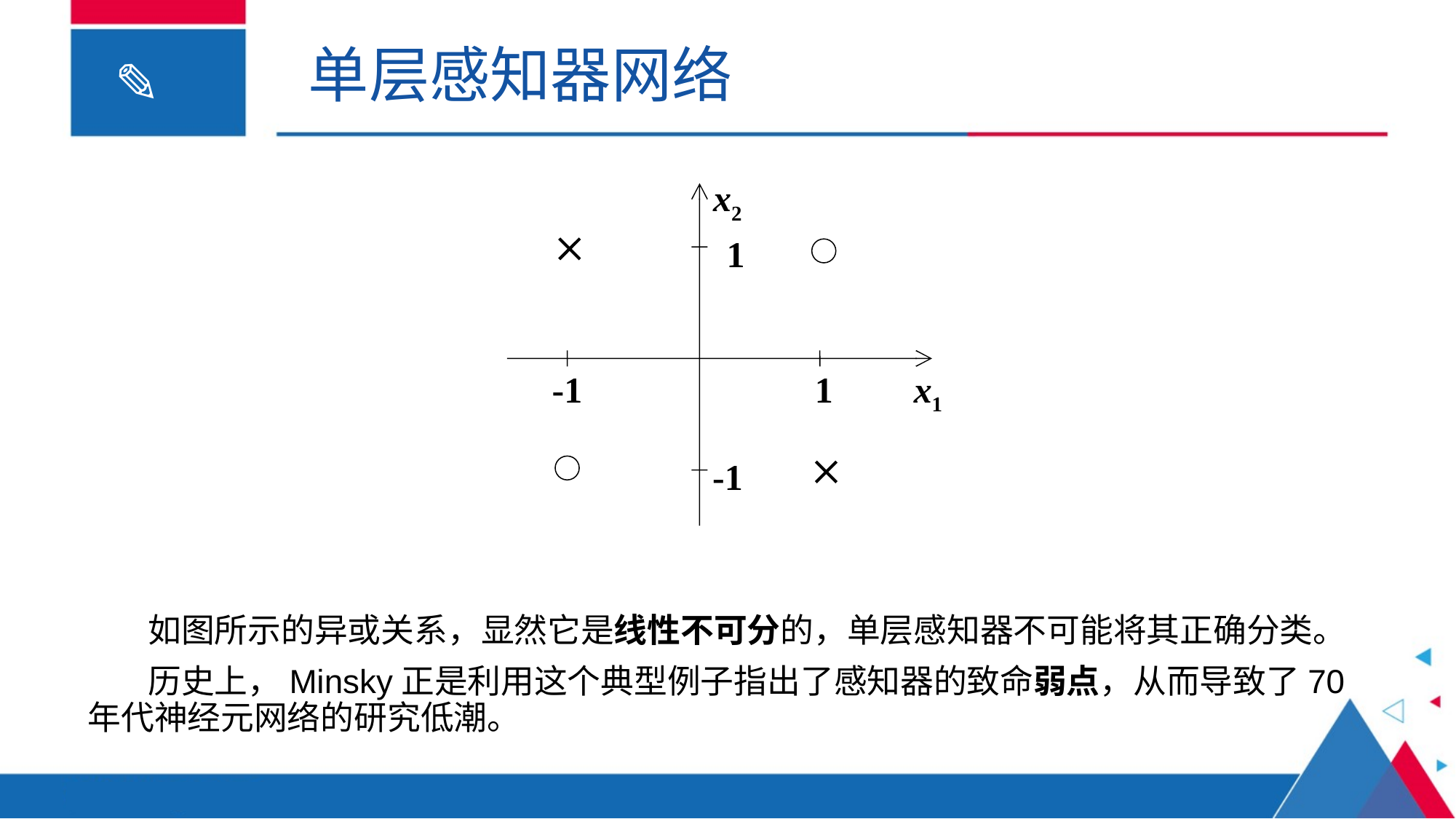

单层感知器网络
x2

×
1

-1
1
x1
×
-1

       如图所示的异或关系，显然它是线性不可分的，单层感知器不可能将其正确分类。
       历史上，Minsky正是利用这个典型例子指出了感知器的致命弱点，从而导致了70年代神经元网络的研究低潮。